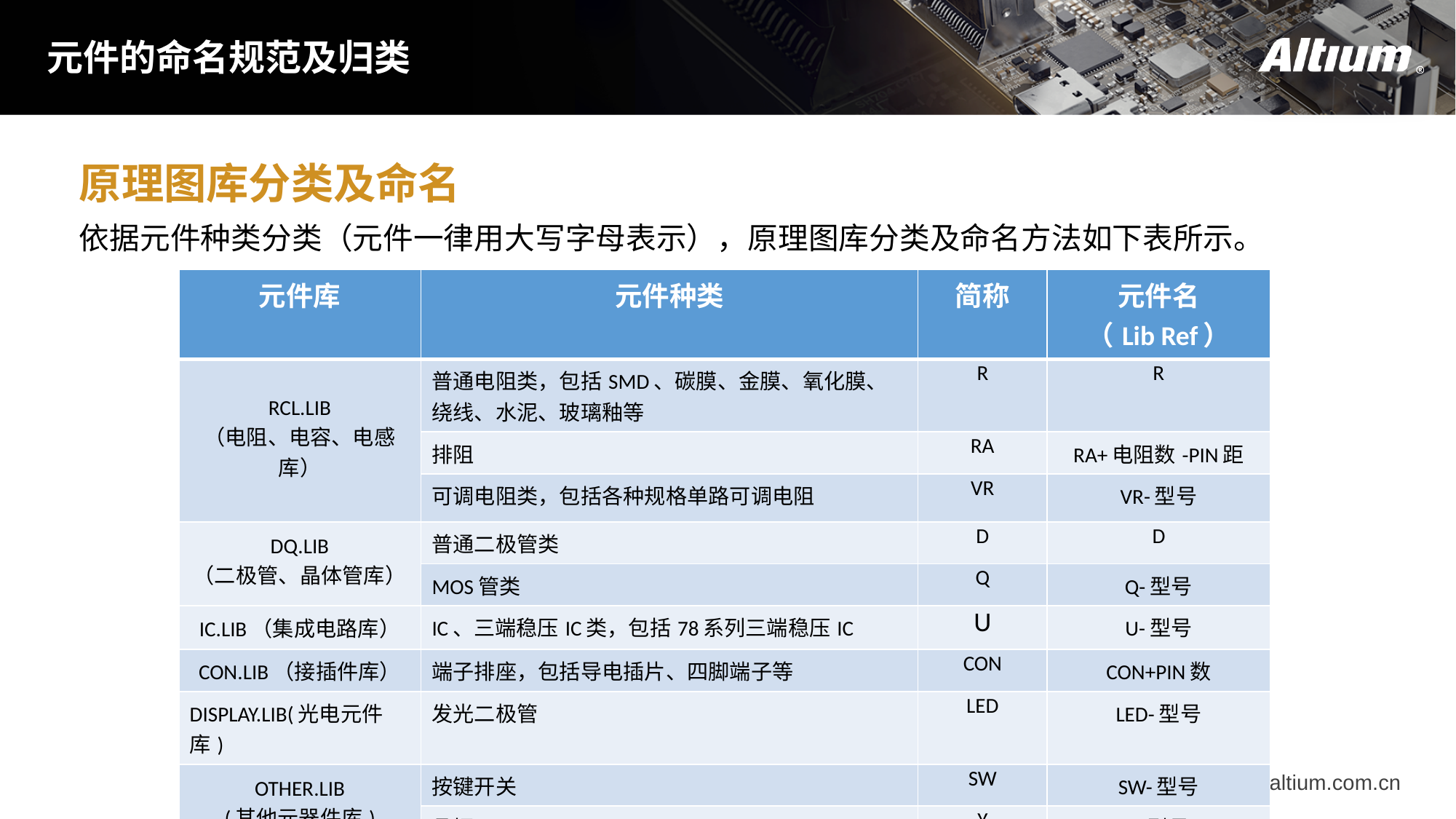

元件的命名规范及归类
原理图库分类及命名
依据元件种类分类（元件一律用大写字母表示），原理图库分类及命名方法如下表所示。
| 元件库 | 元件种类 | 简称 | 元件名 （Lib Ref） |
| --- | --- | --- | --- |
| RCL.LIB （电阻、电容、电感库） | 普通电阻类，包括SMD、碳膜、金膜、氧化膜、绕线、水泥、玻璃釉等 | R | R |
|  | 排阻 | RA | RA+电阻数-PIN距 |
|  | 可调电阻类，包括各种规格单路可调电阻 | VR | VR-型号 |
| DQ.LIB （二极管、晶体管库） | 普通二极管类 | D | D |
|  | MOS管类 | Q | Q-型号 |
| IC.LIB（集成电路库） | IC、三端稳压IC类，包括78系列三端稳压IC | U | U-型号 |
| CON.LIB（接插件库） | 端子排座，包括导电插片、四脚端子等 | CON | CON+PIN数 |
| DISPLAY.LIB(光电元件库) | 发光二极管 | LED | LED-型号 |
| OTHER.LIB (其他元器件库) | 按键开关 | SW | SW-型号 |
|  | 晶振 | Y | Y-型号 |
www.altium.com.cn